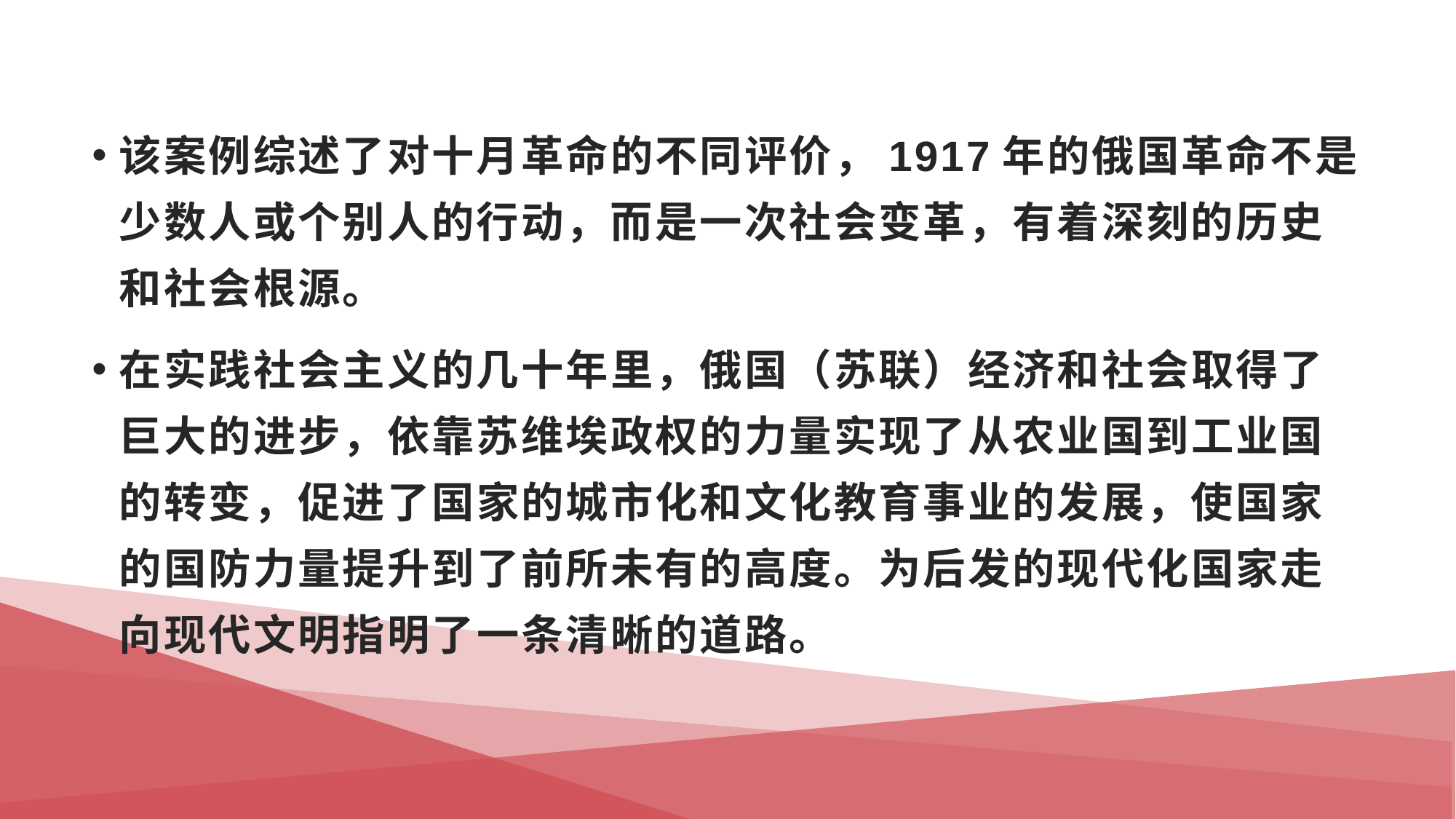

该案例综述了对十月革命的不同评价，1917年的俄国革命不是少数人或个别人的行动，而是一次社会变革，有着深刻的历史和社会根源。
在实践社会主义的几十年里，俄国（苏联）经济和社会取得了巨大的进步，依靠苏维埃政权的力量实现了从农业国到工业国的转变，促进了国家的城市化和文化教育事业的发展，使国家的国防力量提升到了前所未有的高度。为后发的现代化国家走向现代文明指明了一条清晰的道路。